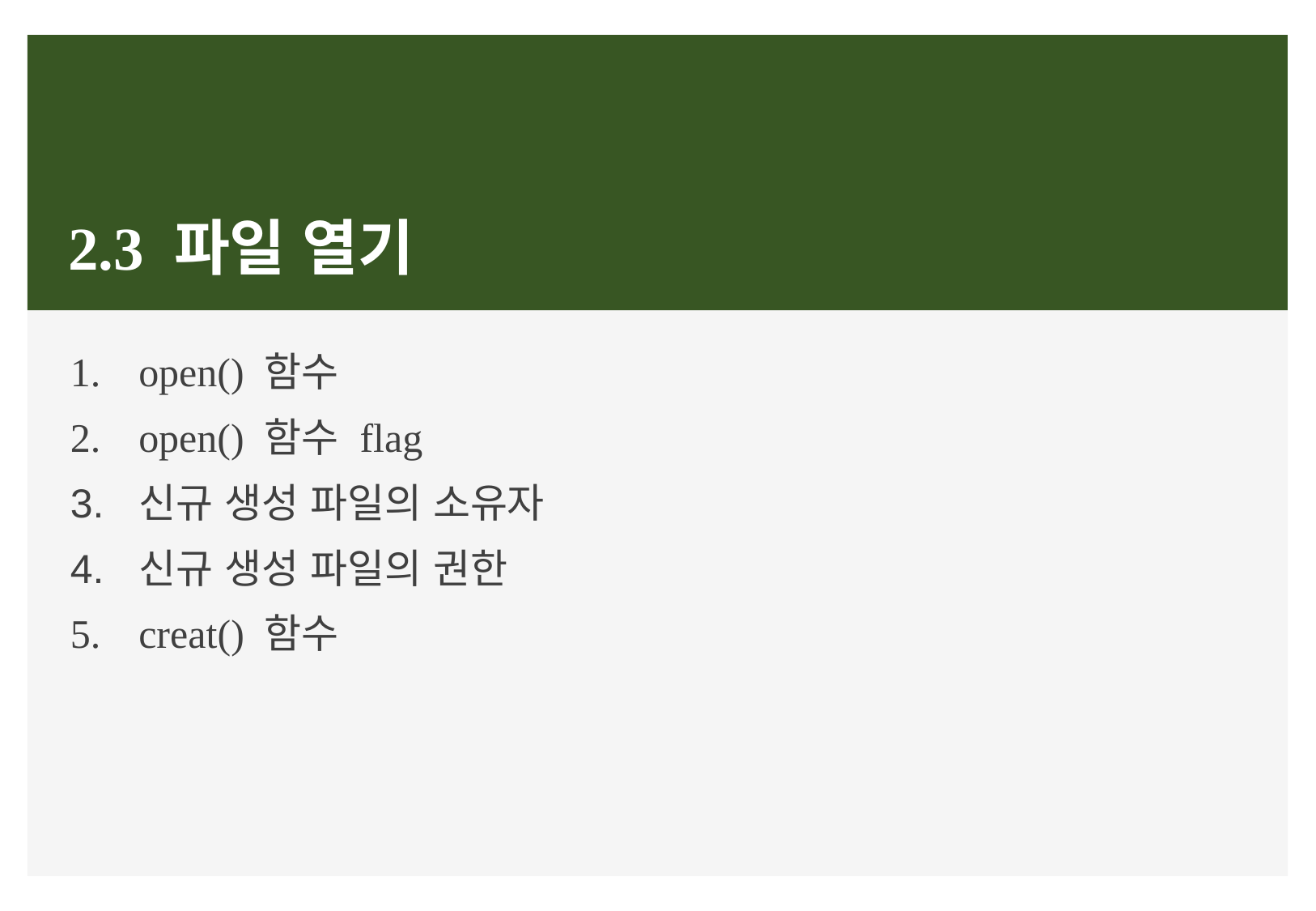

# 2.3 파일 열기
open() 함수
open() 함수 flag
신규 생성 파일의 소유자
신규 생성 파일의 권한
creat() 함수